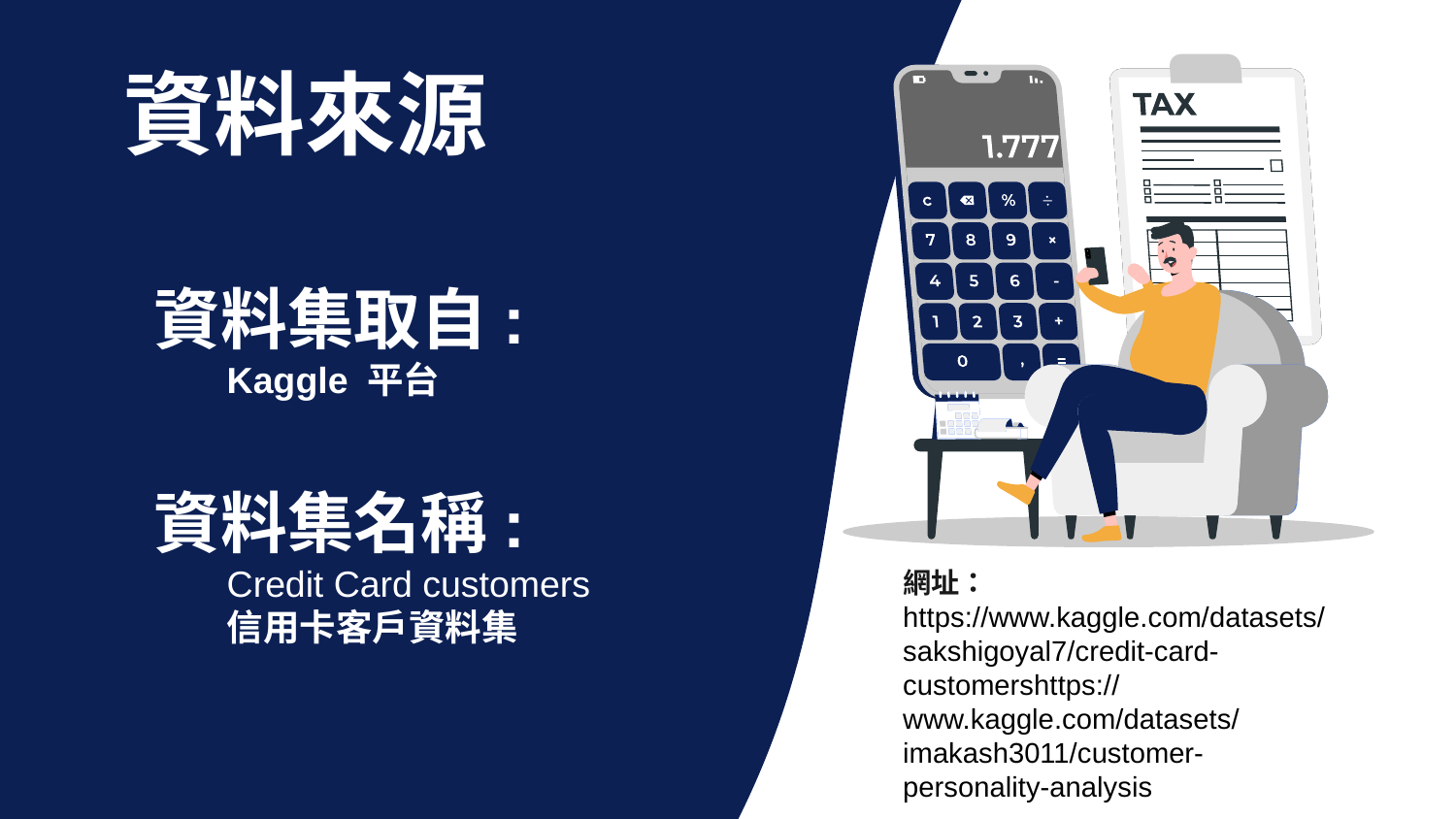

資料來源

資料集取自:
Kaggle 平台

資料集名稱:
Credit Card customers
信用卡客戶資料集
網址：
https://www.kaggle.com/datasets/sakshigoyal7/credit-card-customershttps://www.kaggle.com/datasets/imakash3011/customer-personality-analysis